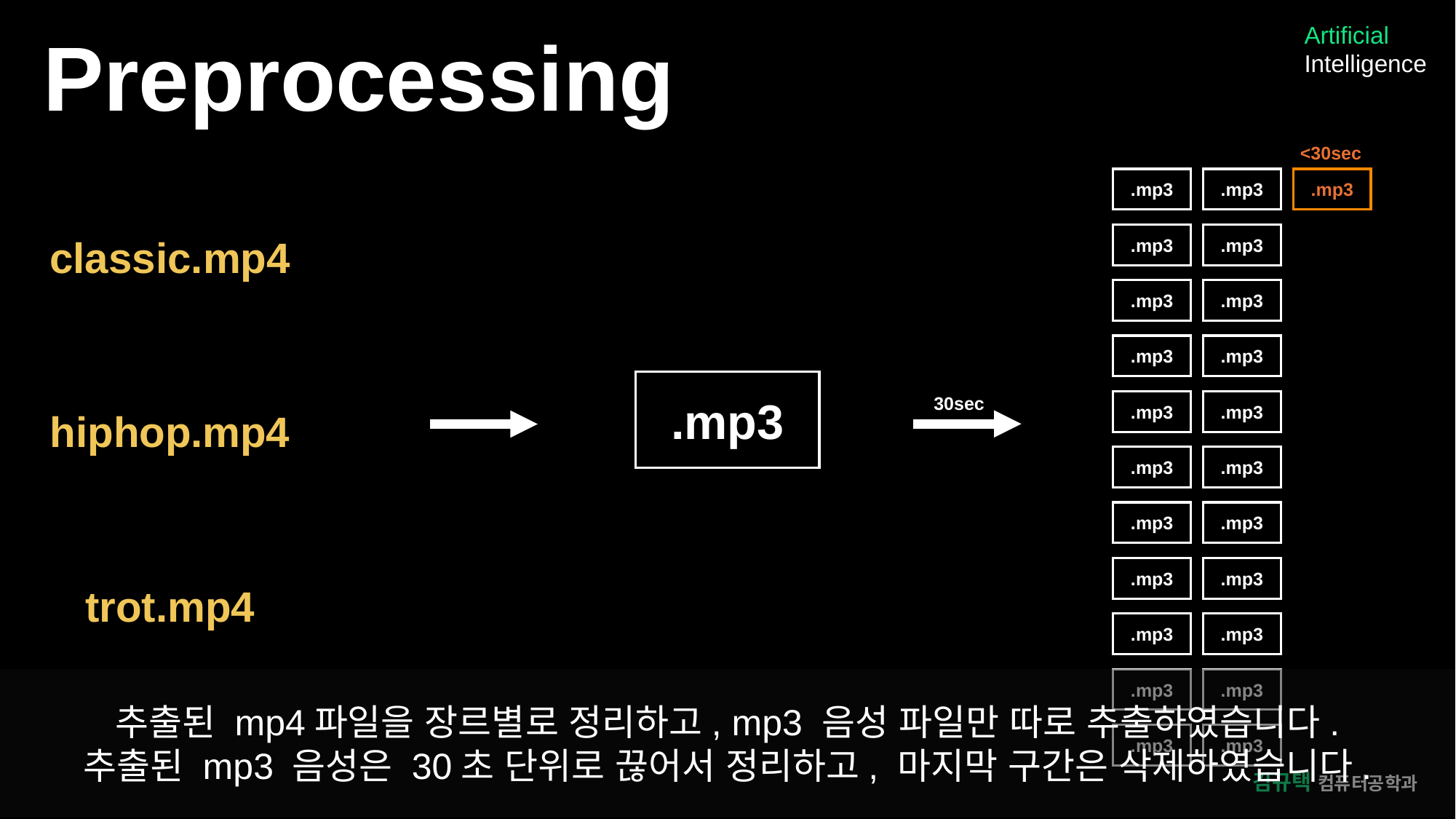

Artificial
Intelligence
Preprocessing
<30sec
.mp3
.mp3
.mp3
classic.mp4
.mp3
.mp3
.mp3
.mp3
.mp3
.mp3
.mp3
30sec
.mp3
.mp3
hiphop.mp4
.mp3
.mp3
.mp3
.mp3
.mp3
.mp3
trot.mp4
.mp3
.mp3
추출된 mp4파일을 장르별로 정리하고, mp3 음성 파일만 따로 추출하였습니다.
추출된 mp3 음성은 30초 단위로 끊어서 정리하고, 마지막 구간은 삭제하였습니다.
.mp3
.mp3
.mp3
.mp3
김규택 컴퓨터공학과